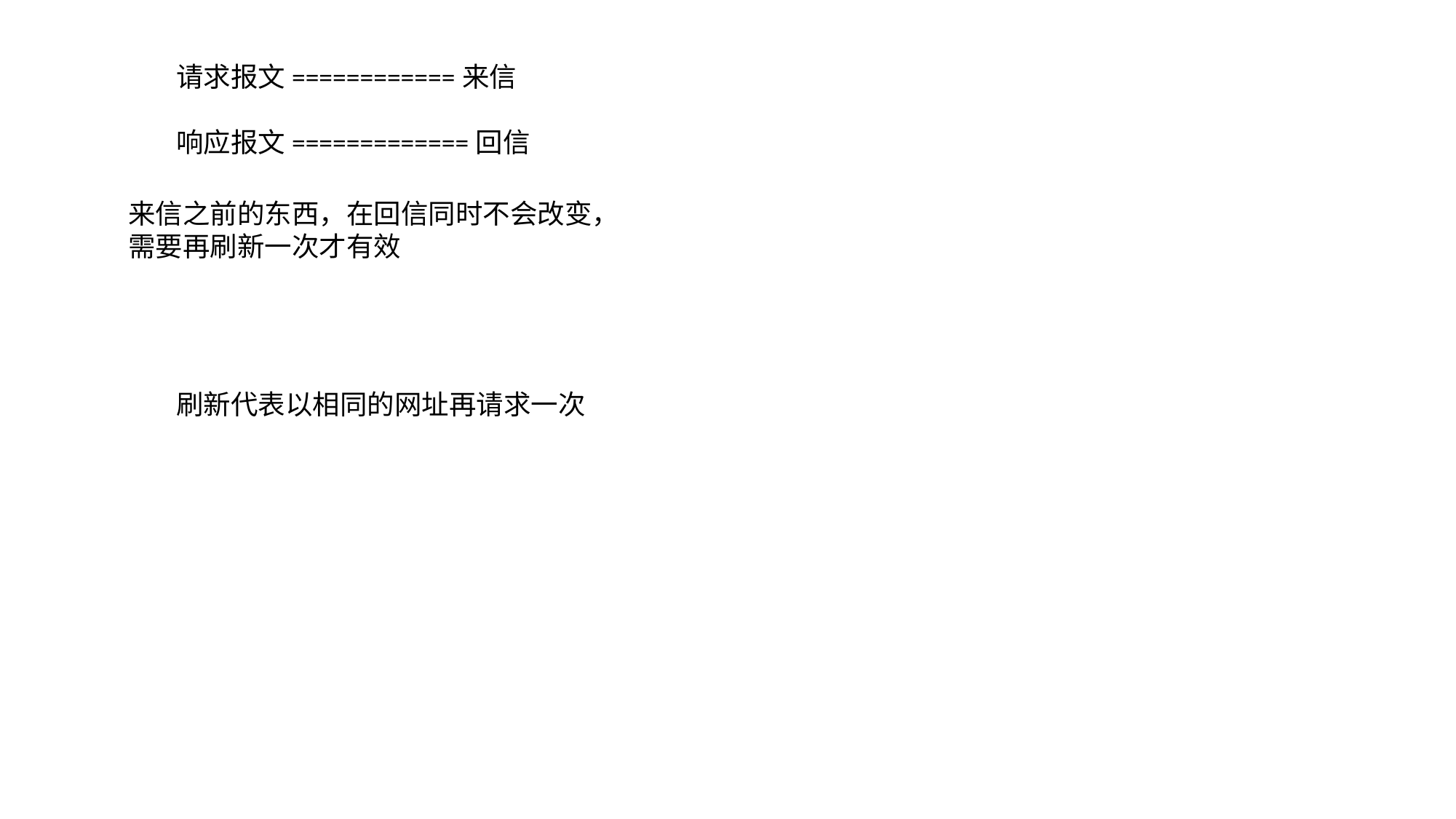

请求报文============来信

响应报文=============回信
来信之前的东西，在回信同时不会改变，需要再刷新一次才有效
刷新代表以相同的网址再请求一次